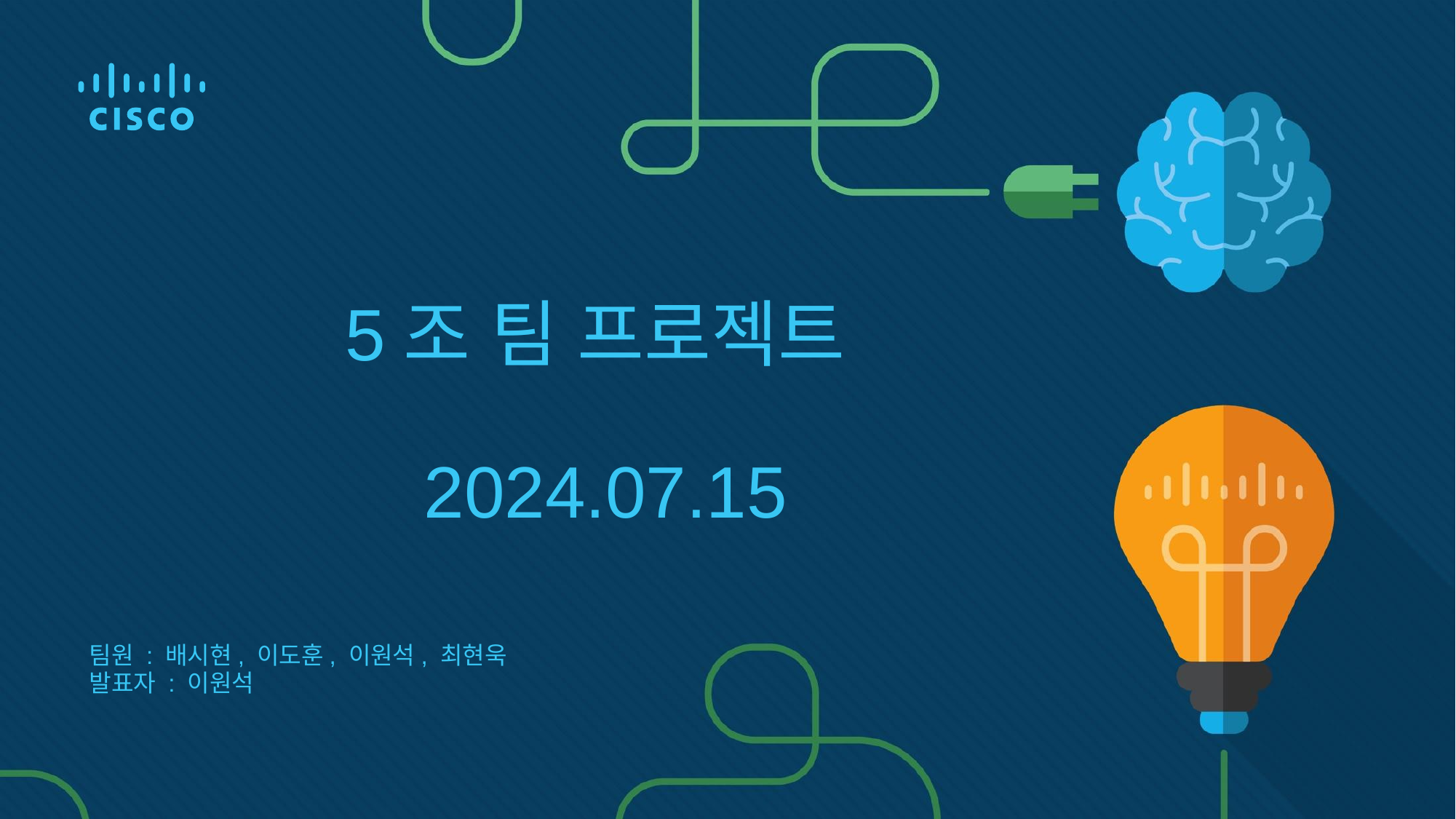

# 5조 팀 프로젝트 2024.07.15
팀원 : 배시현, 이도훈, 이원석, 최현욱
발표자 : 이원석